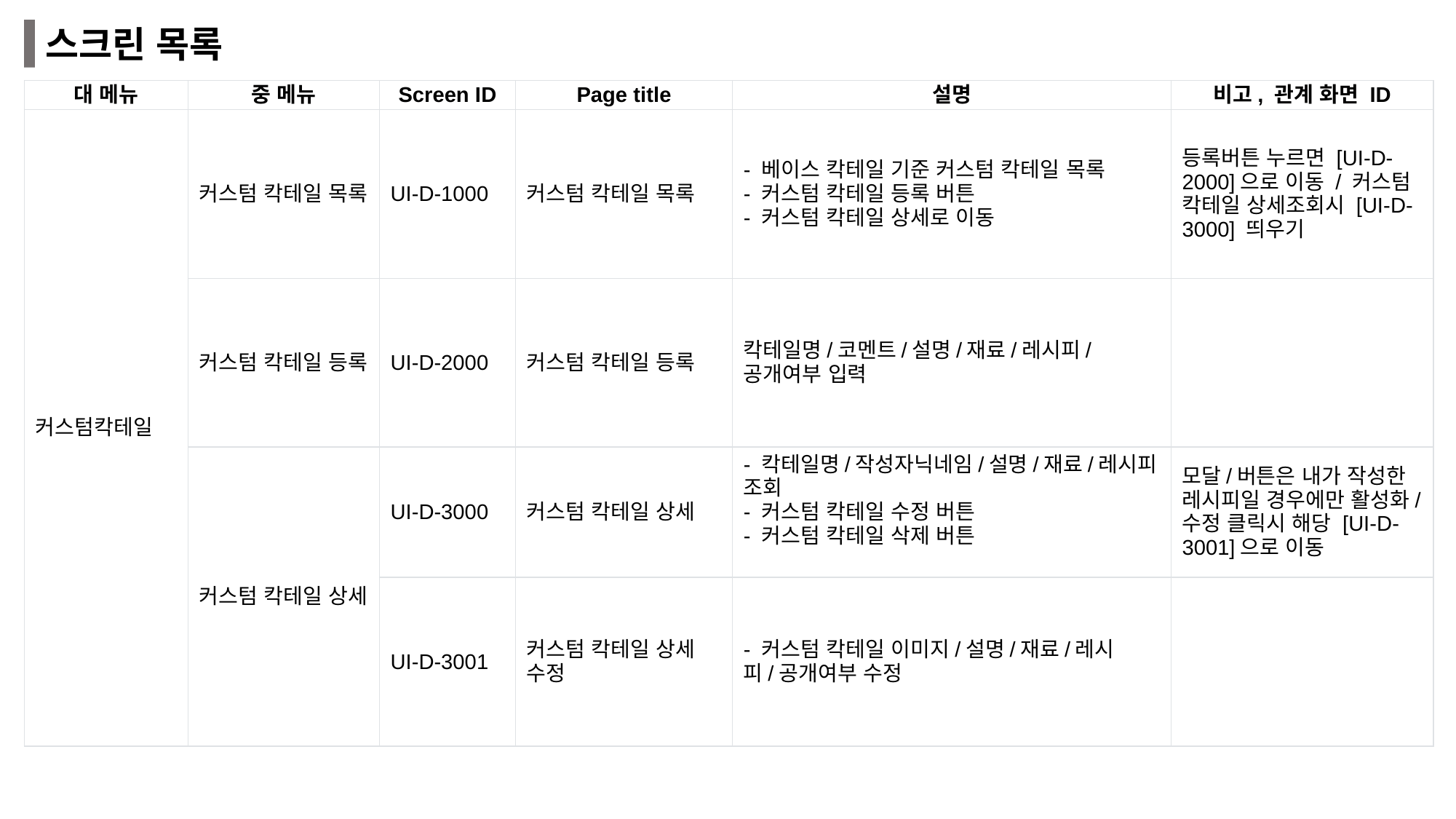

스크린 목록

| 대 메뉴 | 중 메뉴 | Screen ID | Page title | 설명 | 비고, 관계 화면 ID |
| --- | --- | --- | --- | --- | --- |
| 커스텀칵테일 | 커스텀 칵테일 목록 | UI-D-1000 | 커스텀 칵테일 목록 | - 베이스 칵테일 기준 커스텀 칵테일 목록 - 커스텀 칵테일 등록 버튼 - 커스텀 칵테일 상세로 이동 | 등록버튼 누르면 [UI-D-2000]으로 이동 / 커스텀 칵테일 상세조회시 [UI-D-3000] 띄우기 |
|  | 커스텀 칵테일 등록 | UI-D-2000 | 커스텀 칵테일 등록 | 칵테일명/코멘트/설명/재료/레시피/공개여부 입력 |  |
|  | 커스텀 칵테일 상세 | UI-D-3000 | 커스텀 칵테일 상세 | - 칵테일명/작성자닉네임/설명/재료/레시피 조회 - 커스텀 칵테일 수정 버튼 - 커스텀 칵테일 삭제 버튼 | 모달/버튼은 내가 작성한 레시피일 경우에만 활성화/ 수정 클릭시 해당 [UI-D-3001]으로 이동 |
|  |  | UI-D-3001 | 커스텀 칵테일 상세 수정 | - 커스텀 칵테일 이미지/설명/재료/레시피/공개여부 수정 |  |